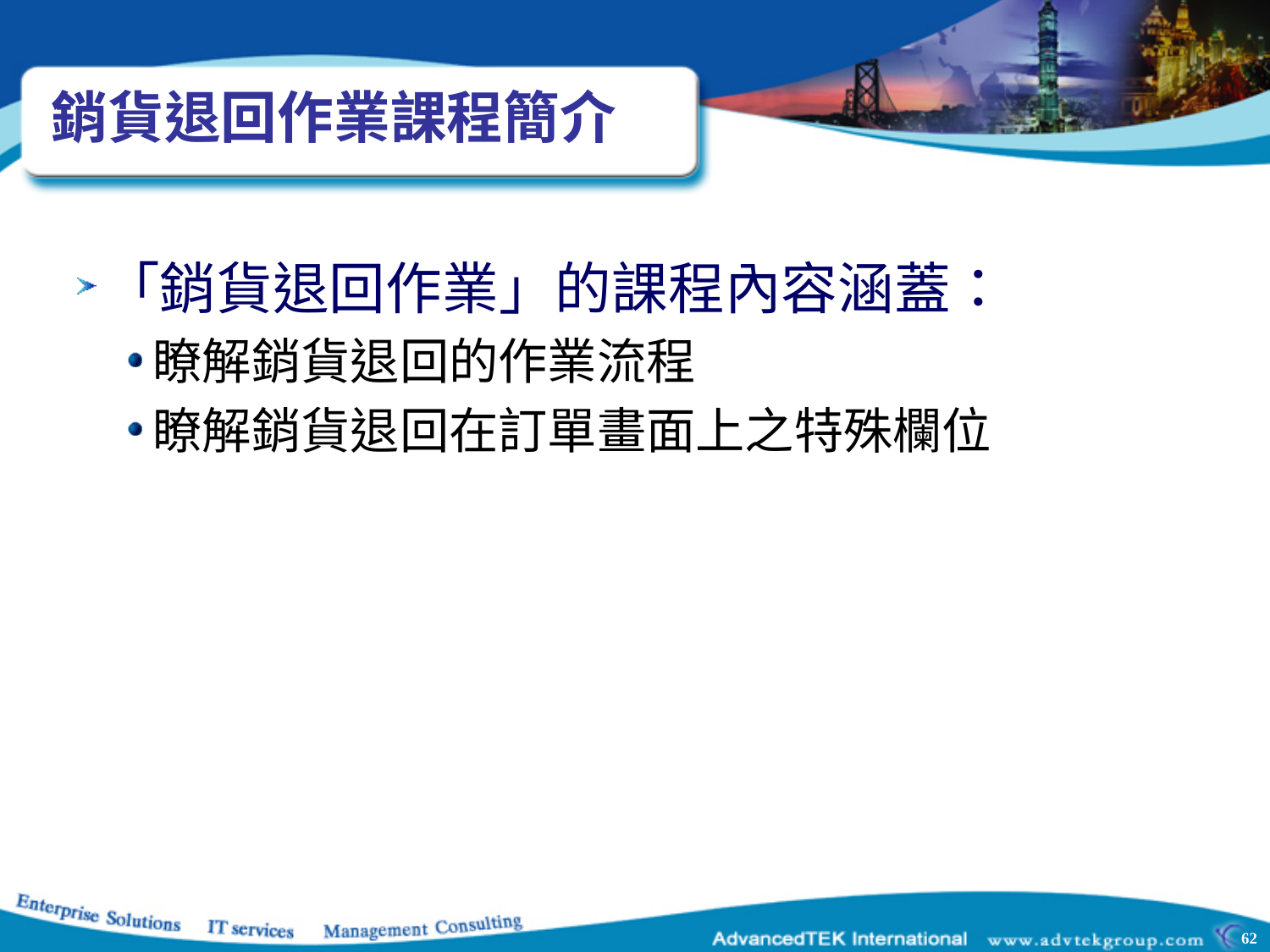

# 銷貨退回作業課程簡介
「銷貨退回作業」的課程內容涵蓋：
瞭解銷貨退回的作業流程
瞭解銷貨退回在訂單畫面上之特殊欄位

62